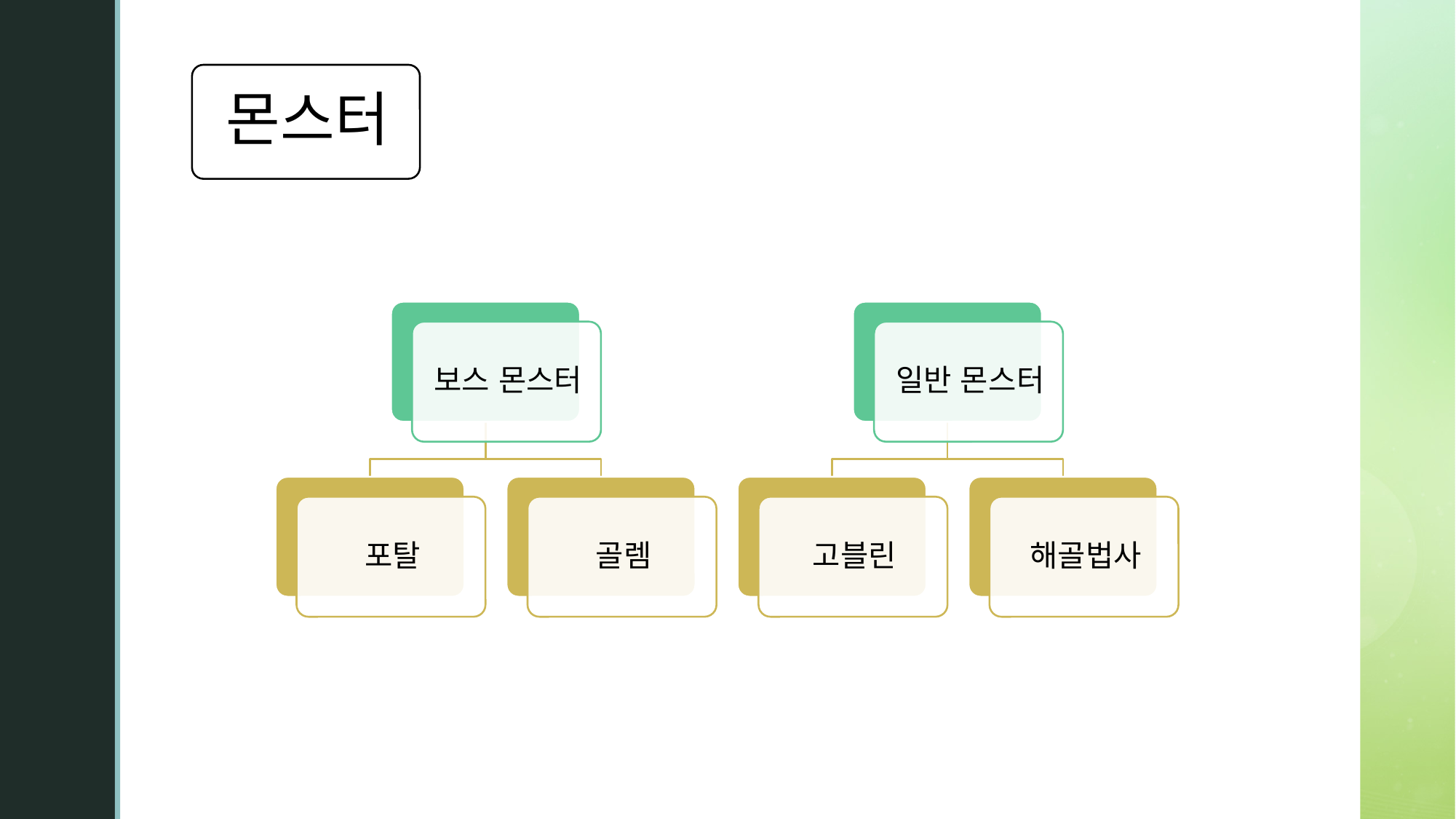

11
몬스터
보스 몬스터
포탈
골렘
일반 몬스터
고블린
해골법사